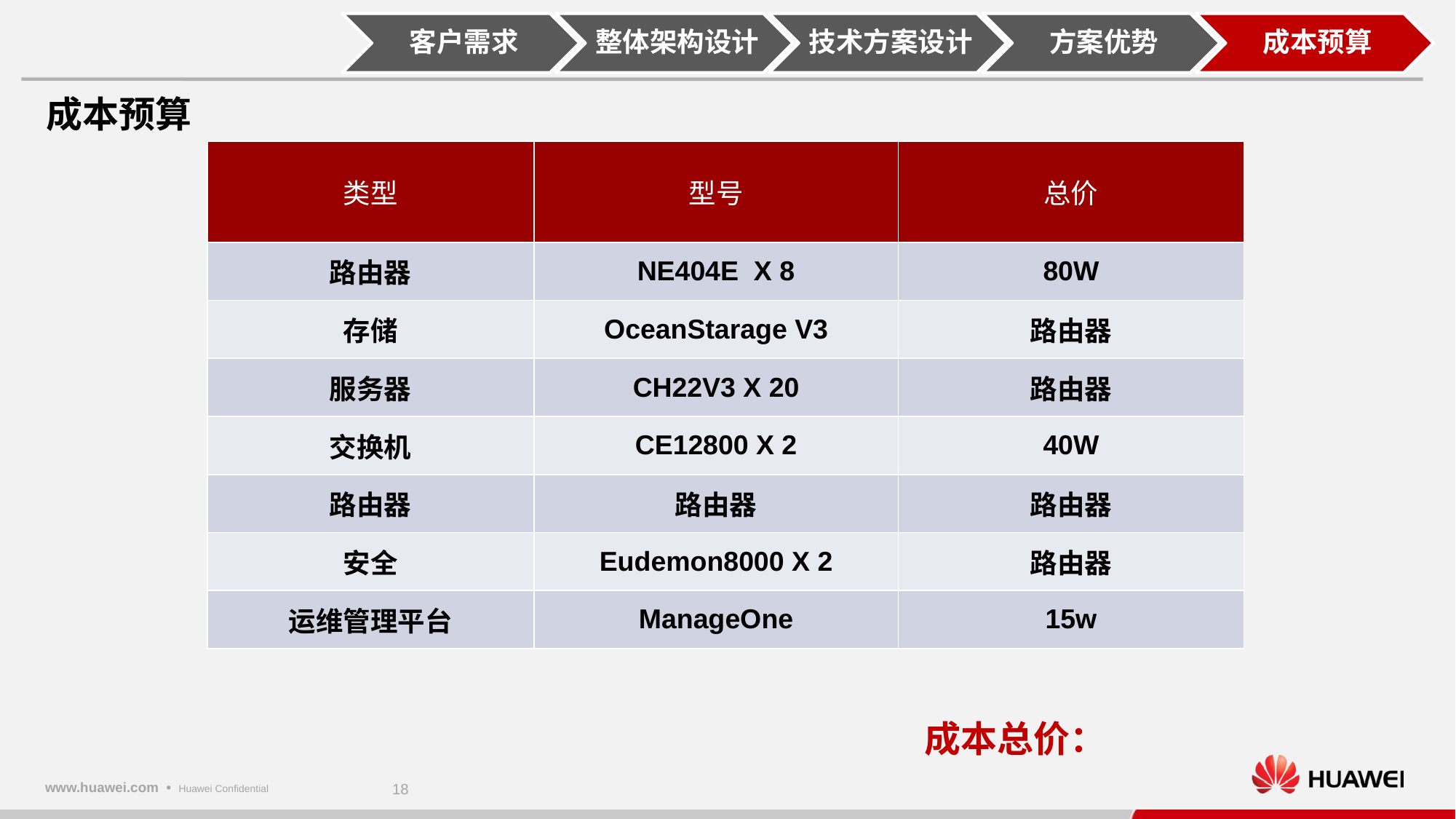

客户需求
整体架构设计
技术方案设计
方案优势
成本预算

成本预算
| 类型 | 型号 | 总价 |
| --- | --- | --- |
| 路由器 | NE404E X 8 | 80W |
| 存储 | OceanStarage V3 | 路由器 |
| 服务器 | CH22V3 X 20 | 路由器 |
| 交换机 | CE12800 X 2 | 40W |
| 路由器 | 路由器 | 路由器 |
| 安全 | Eudemon8000 X 2 | 路由器 |
| 运维管理平台 | ManageOne | 15w |
成本总价：